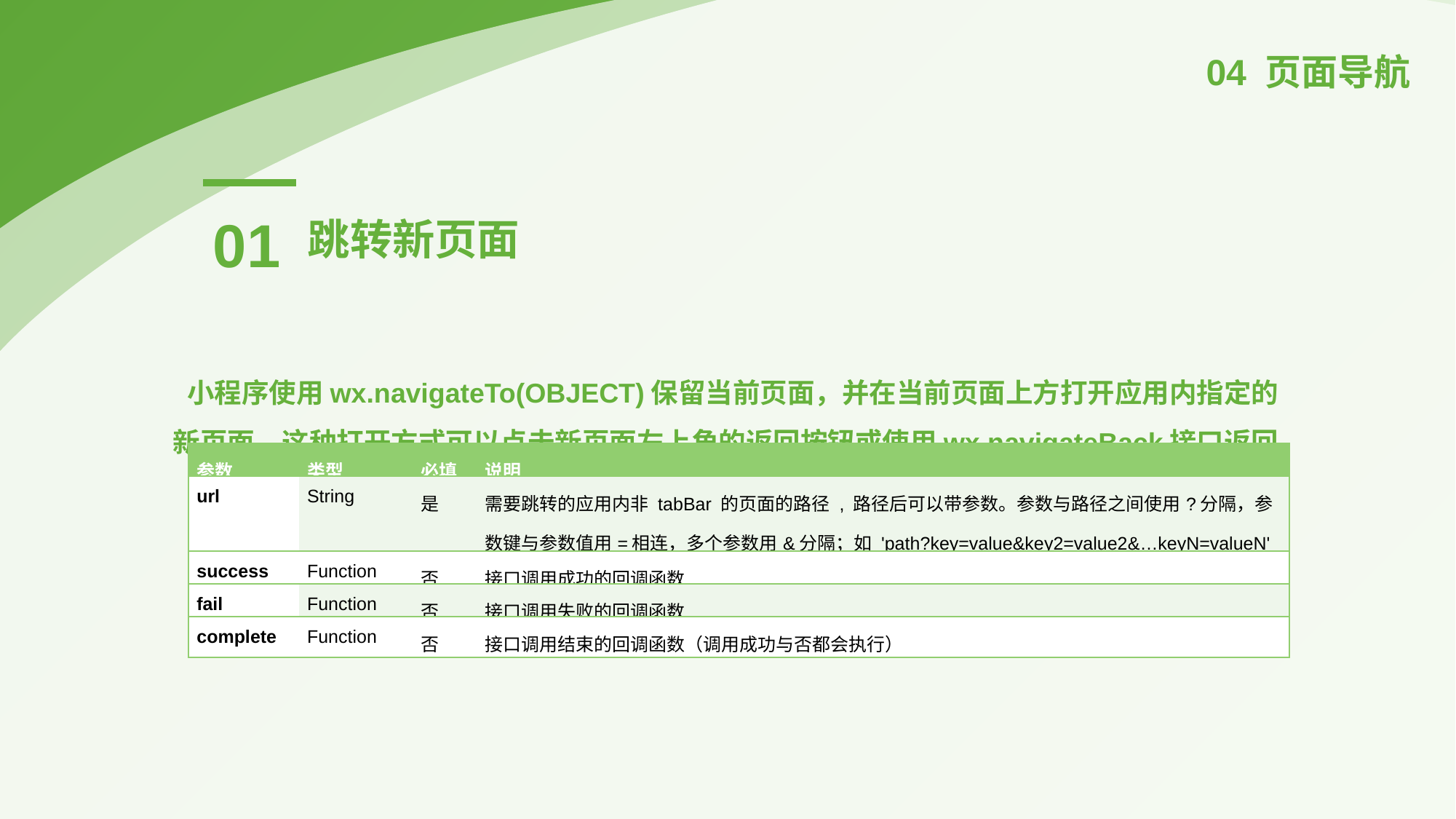

04 页面导航
01

跳转新页面
小程序使用wx.navigateTo(OBJECT)保留当前页面，并在当前页面上方打开应用内指定的新页面。这种打开方式可以点击新页面左上角的返回按钮或使用wx.navigateBack接口返回到原页面。其OBJECT参数说明如表所示。

| 参数 | 类型 | 必填 | 说明 |
| --- | --- | --- | --- |
| url | String | 是 | 需要跳转的应用内非 tabBar 的页面的路径 , 路径后可以带参数。参数与路径之间使用?分隔，参数键与参数值用=相连，多个参数用&分隔；如 'path?key=value&key2=value2&…keyN=valueN' |
| success | Function | 否 | 接口调用成功的回调函数 |
| fail | Function | 否 | 接口调用失败的回调函数 |
| complete | Function | 否 | 接口调用结束的回调函数（调用成功与否都会执行） |